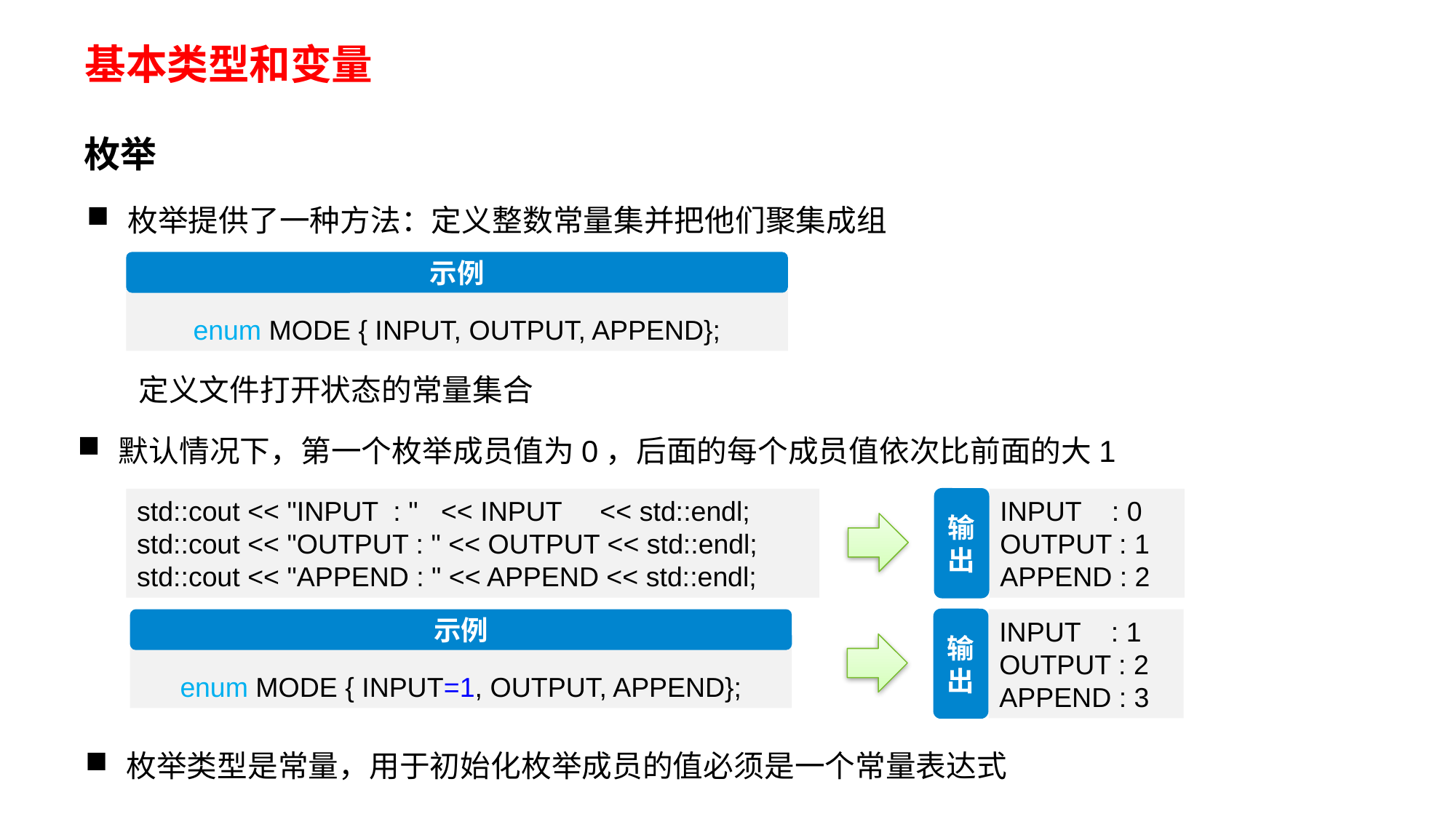

# 基本类型和变量
枚举
枚举提供了一种方法：定义整数常量集并把他们聚集成组
示例
enum MODE { INPUT, OUTPUT, APPEND};
定义文件打开状态的常量集合
默认情况下，第一个枚举成员值为0，后面的每个成员值依次比前面的大1
std::cout << "INPUT  : "   << INPUT     << std::endl;
std::cout << "OUTPUT : " << OUTPUT << std::endl;
std::cout << "APPEND : " << APPEND << std::endl;
输
出
INPUT    : 0
OUTPUT : 1
APPEND : 2

输
出
INPUT    : 1
OUTPUT : 2
APPEND : 3
示例
enum MODE { INPUT=1, OUTPUT, APPEND};

枚举类型是常量，用于初始化枚举成员的值必须是一个常量表达式